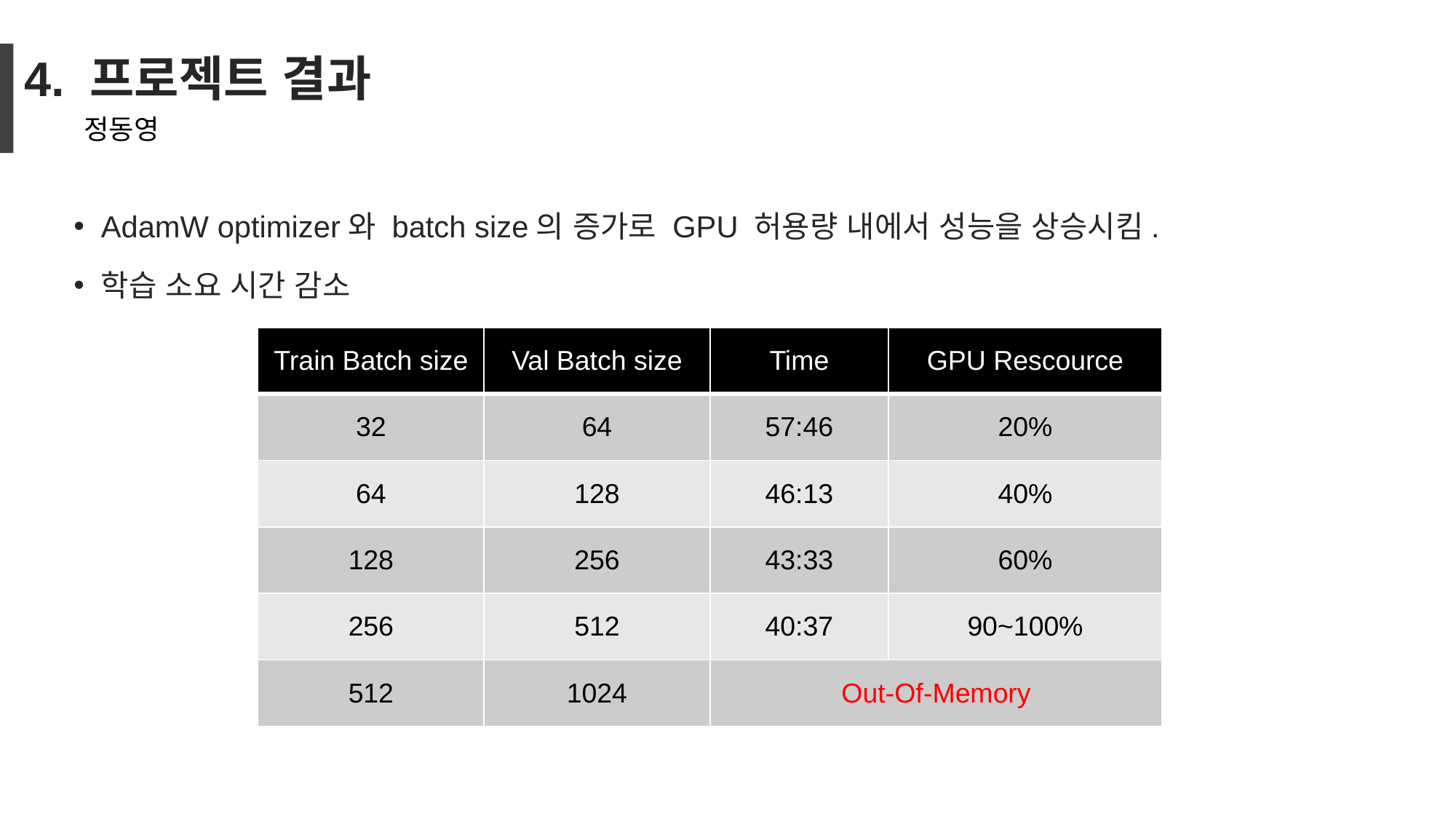

# 4. 프로젝트 결과
정동영
AdamW optimizer와 batch size의 증가로 GPU 허용량 내에서 성능을 상승시킴.
학습 소요 시간 감소
| Train Batch size | Val Batch size | Time | GPU Rescource |
| --- | --- | --- | --- |
| 32 | 64 | 57:46 | 20% |
| 64 | 128 | 46:13 | 40% |
| 128 | 256 | 43:33 | 60% |
| 256 | 512 | 40:37 | 90~100% |
| 512 | 1024 | Out-Of-Memory |  |